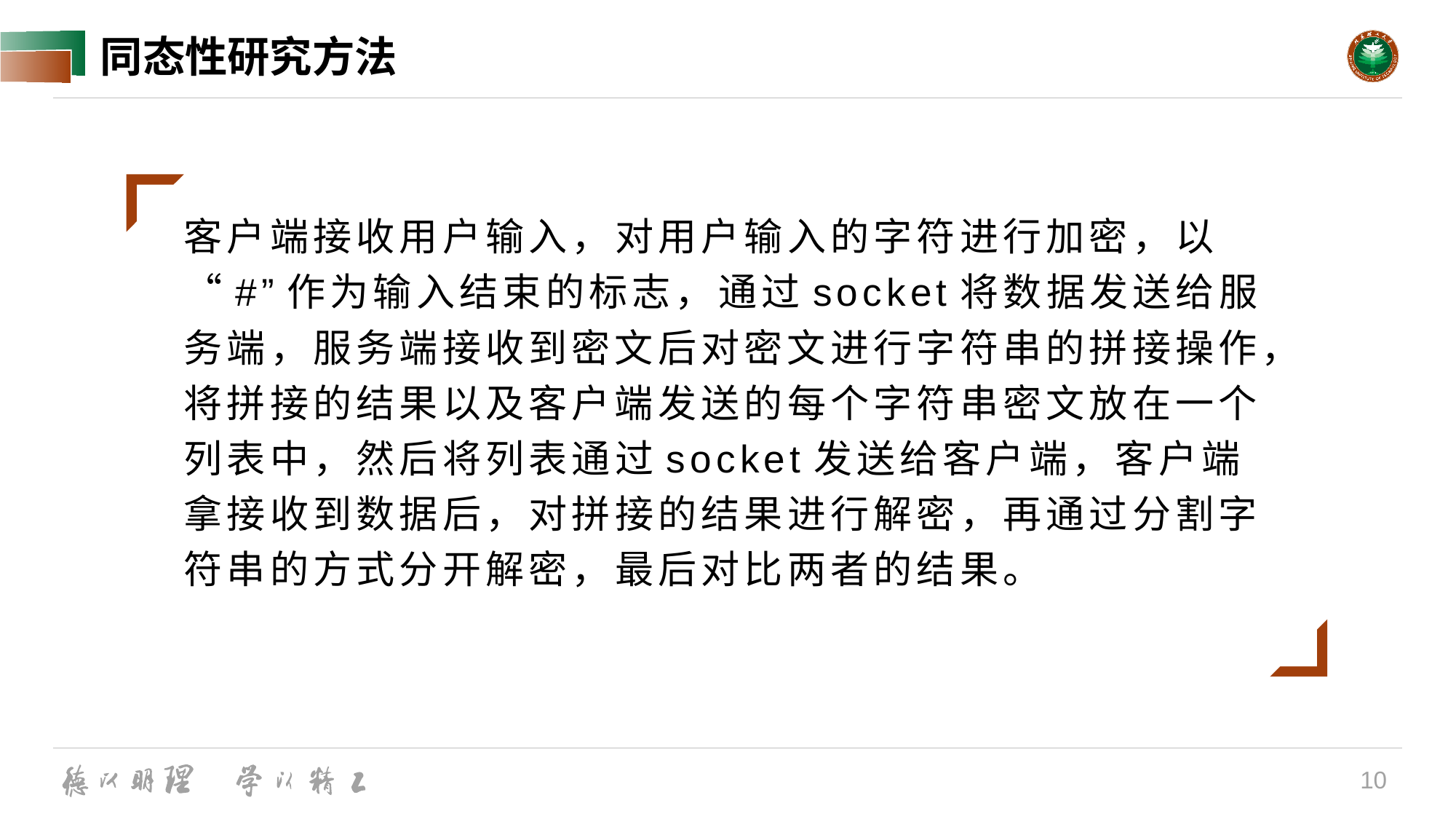

# 同态性研究方法

客户端接收用户输入，对用户输入的字符进行加密，以“#”作为输入结束的标志，通过socket将数据发送给服务端，服务端接收到密文后对密文进行字符串的拼接操作，将拼接的结果以及客户端发送的每个字符串密文放在一个列表中，然后将列表通过socket发送给客户端，客户端拿接收到数据后，对拼接的结果进行解密，再通过分割字符串的方式分开解密，最后对比两者的结果。